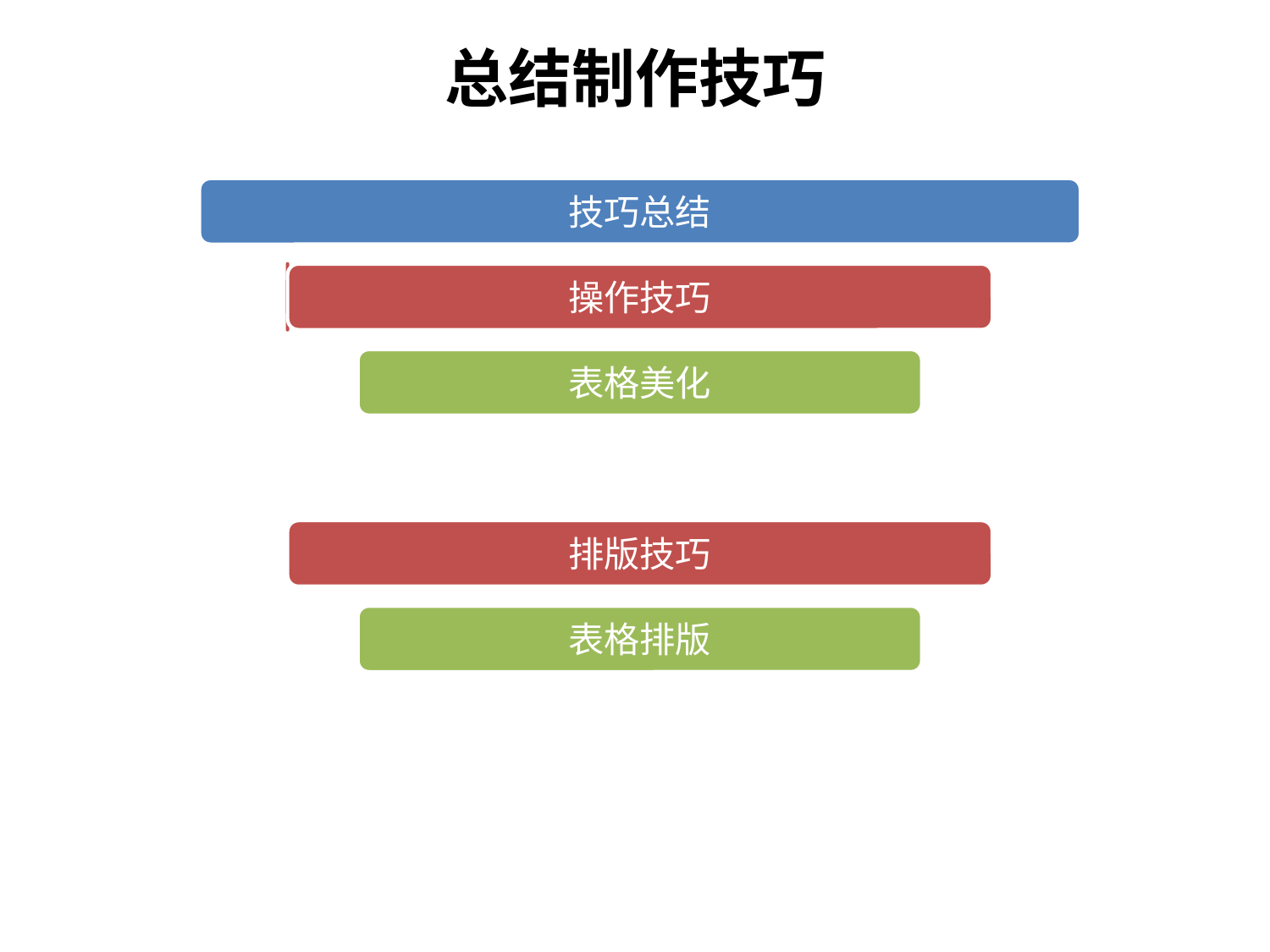

# 总结制作技巧
技巧总结
操作技巧
表格美化
排版技巧
表格排版